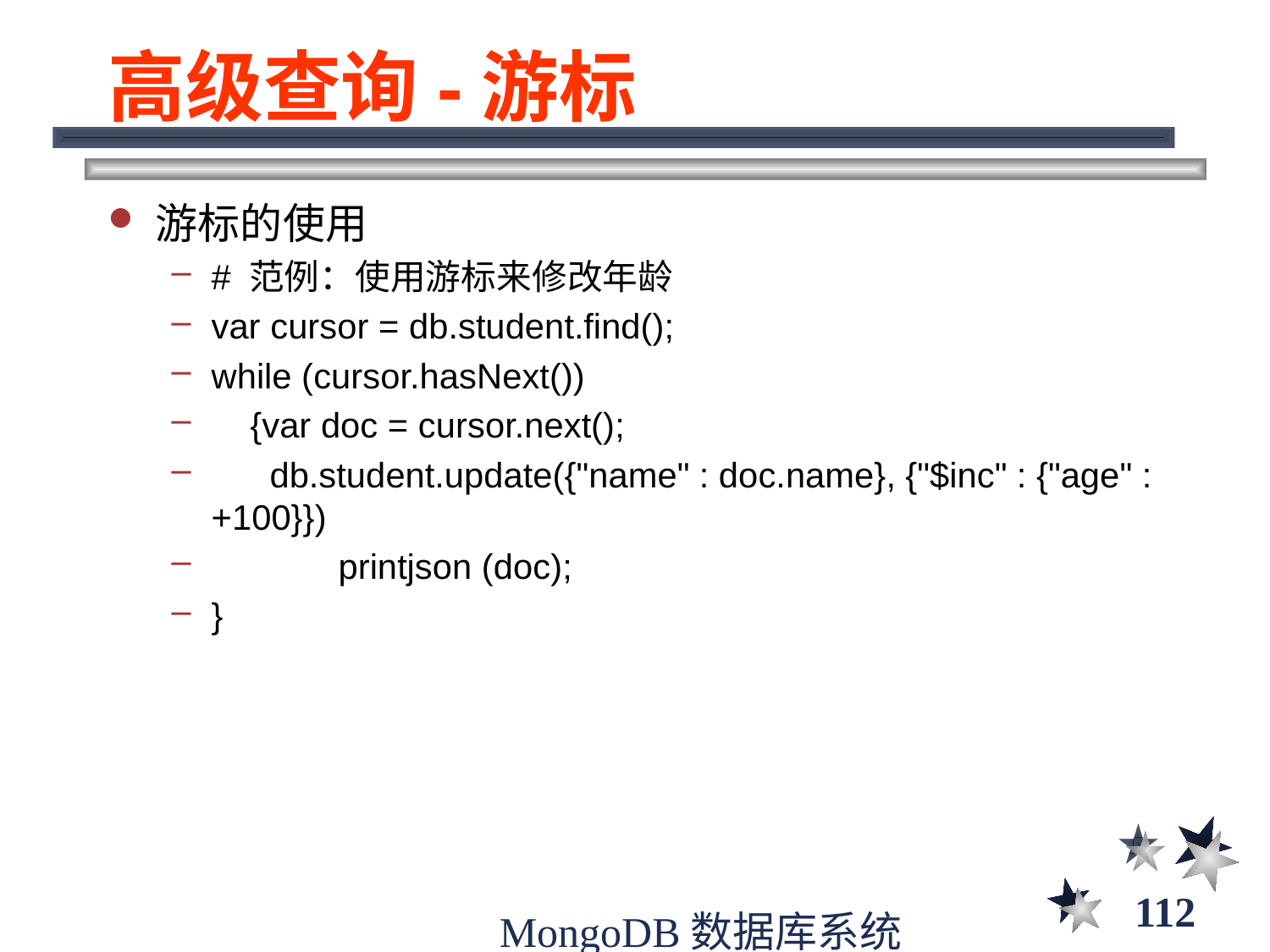

# 高级查询-游标
游标的使用
# 范例：使用游标来修改年龄
var cursor = db.student.find();
while (cursor.hasNext())
    {var doc = cursor.next();
      db.student.update({"name" : doc.name}, {"$inc" : {"age" : +100}})
	printjson (doc);
}

112
MongoDB数据库系统